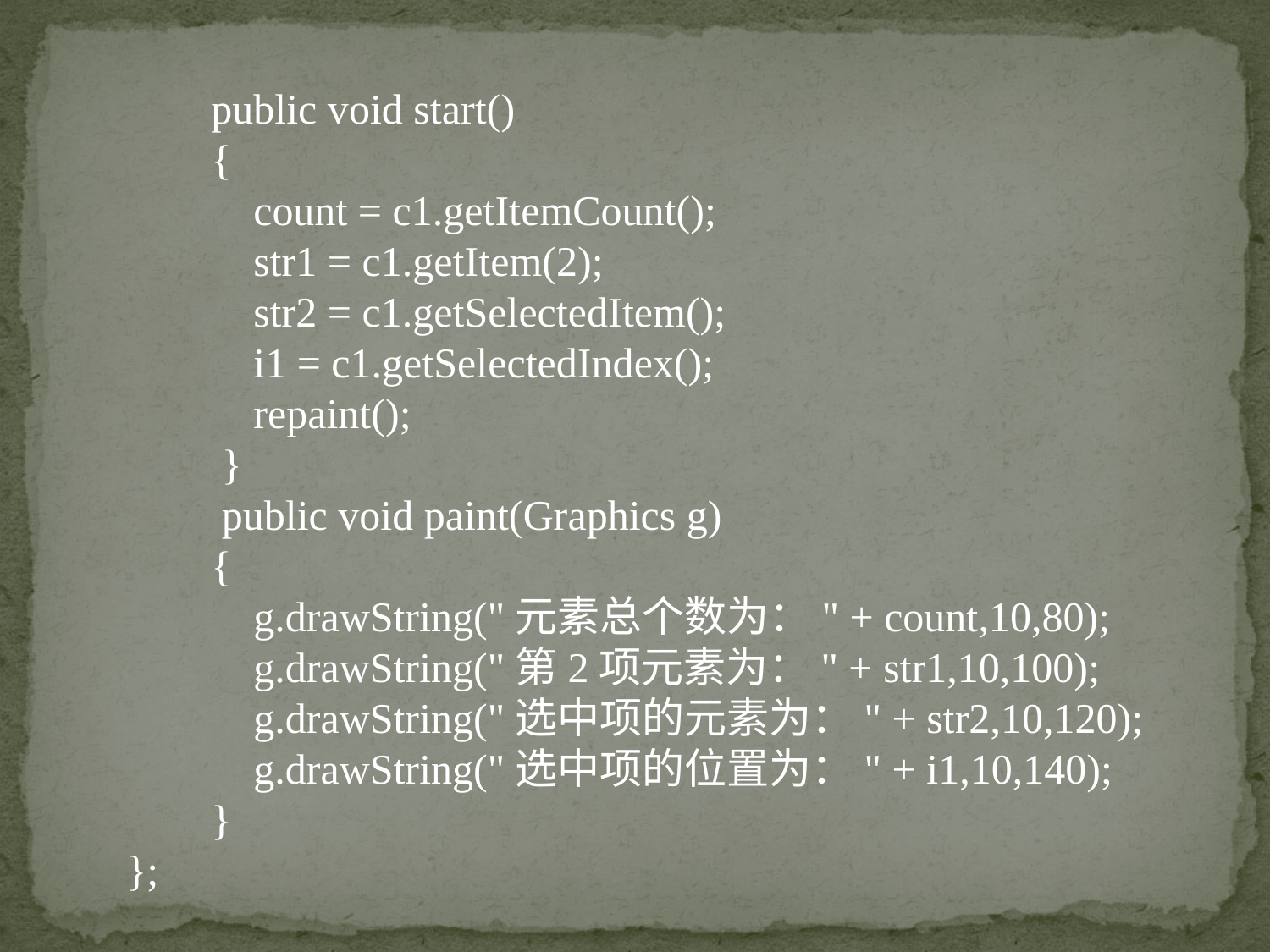

public void start()
        {
	count = c1.getItemCount();
	str1 = c1.getItem(2);
            str2 = c1.getSelectedItem();
	i1 = c1.getSelectedIndex();
	repaint();
         }
         public void paint(Graphics g)
        {
	g.drawString("元素总个数为：" + count,10,80);
	g.drawString("第2项元素为：" + str1,10,100);
	g.drawString("选中项的元素为：" + str2,10,120);
	g.drawString("选中项的位置为：" + i1,10,140);
        }
};